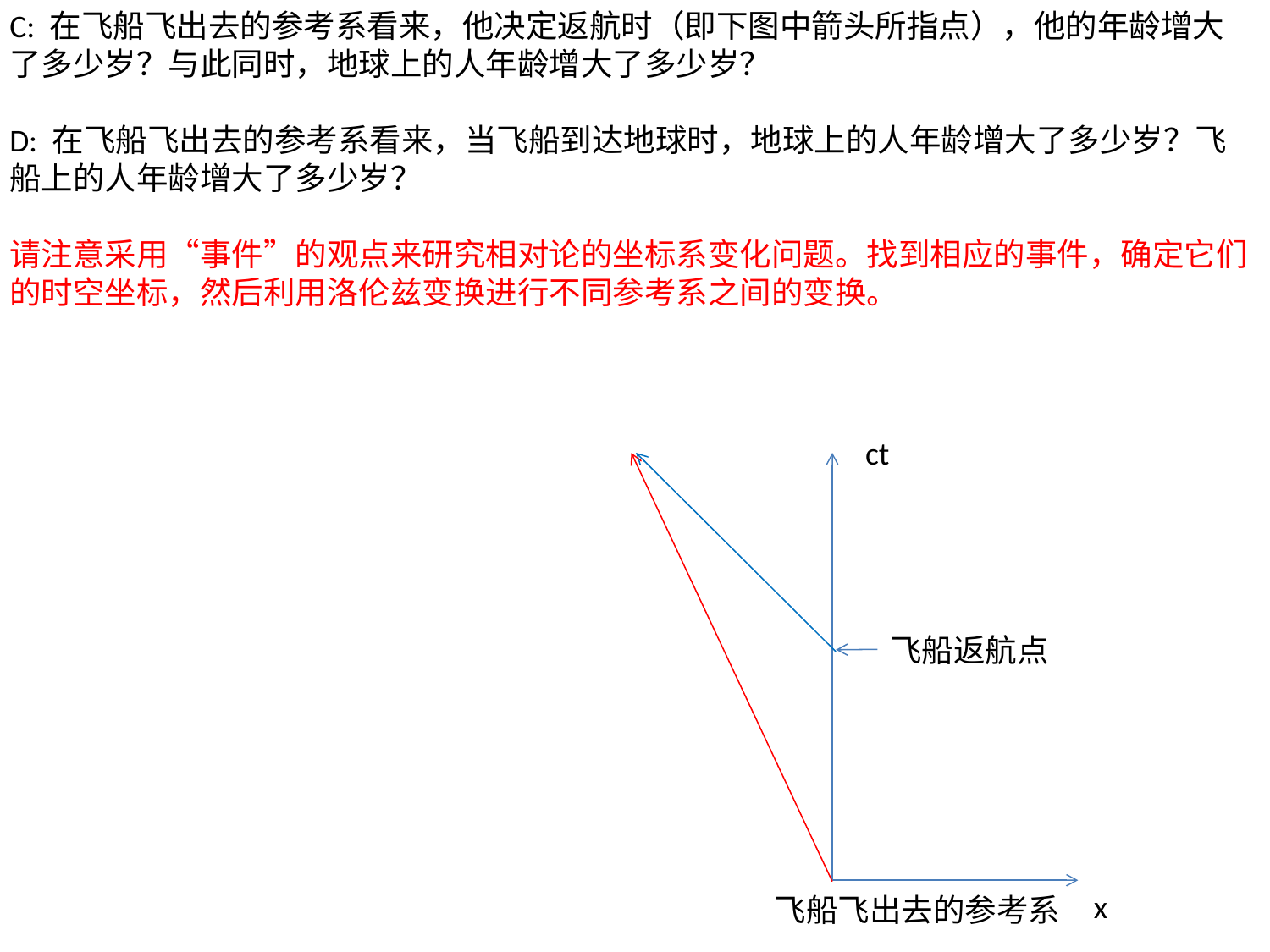

C: 在飞船飞出去的参考系看来，他决定返航时（即下图中箭头所指点），他的年龄增大了多少岁？与此同时，地球上的人年龄增大了多少岁？

D: 在飞船飞出去的参考系看来，当飞船到达地球时，地球上的人年龄增大了多少岁？飞船上的人年龄增大了多少岁？

请注意采用“事件”的观点来研究相对论的坐标系变化问题。找到相应的事件，确定它们的时空坐标，然后利用洛伦兹变换进行不同参考系之间的变换。
ct
x
飞船返航点
飞船飞出去的参考系